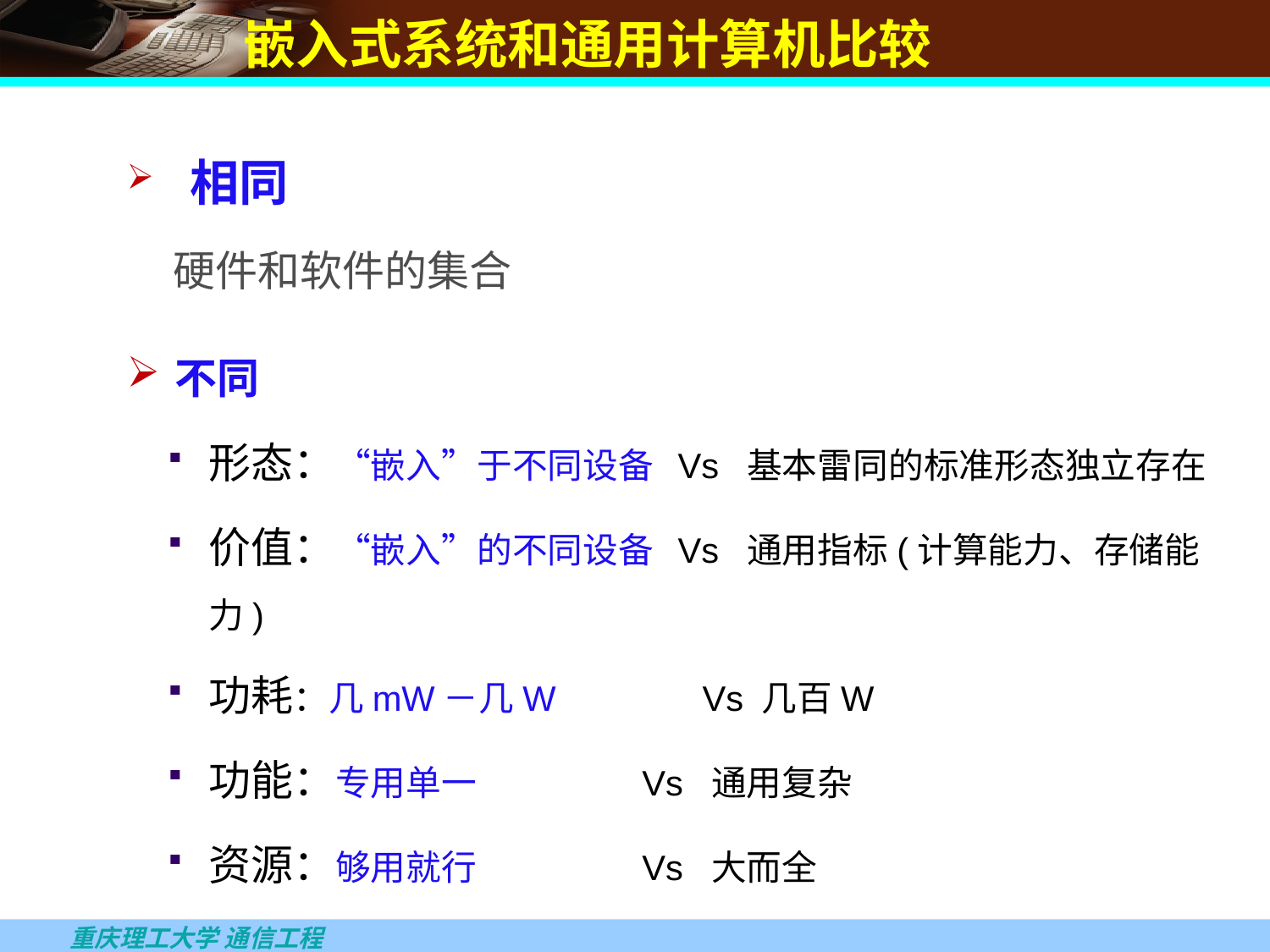

嵌入式系统和通用计算机比较
相同
    硬件和软件的集合
不同
形态：“嵌入”于不同设备  Vs  基本雷同的标准形态独立存在
价值：“嵌入”的不同设备  Vs  通用指标(计算能力、存储能力)
功耗：几mW－几W               Vs 几百W
功能：专用单一                    Vs  通用复杂
资源：够用就行                    Vs  大而全